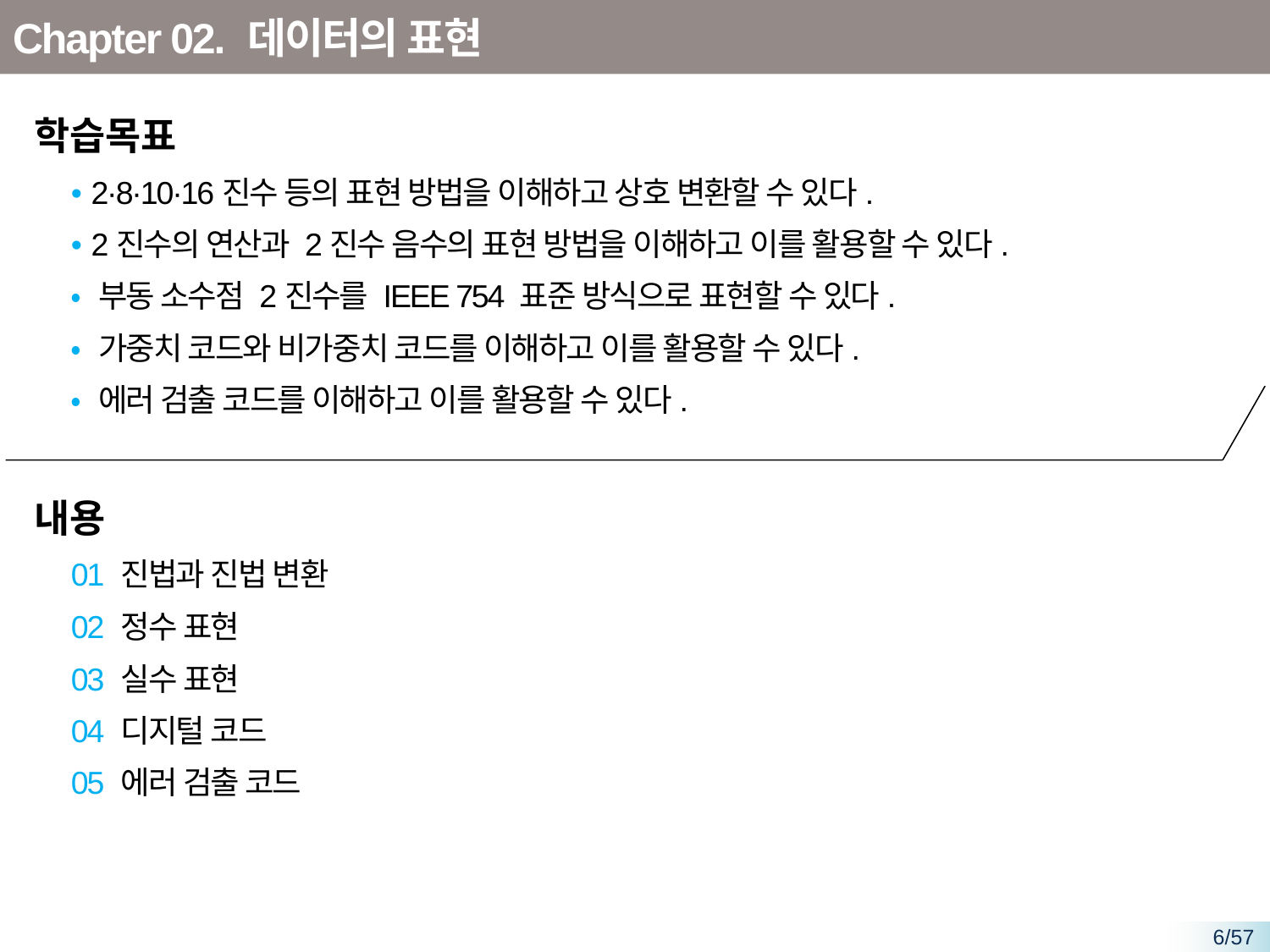

Chapter 02. 데이터의 표현
학습목표
• 2·8·10·16진수 등의 표현 방법을 이해하고 상호 변환할 수 있다.
• 2진수의 연산과 2진수 음수의 표현 방법을 이해하고 이를 활용할 수 있다.
• 부동 소수점 2진수를 IEEE 754 표준 방식으로 표현할 수 있다.
• 가중치 코드와 비가중치 코드를 이해하고 이를 활용할 수 있다.
• 에러 검출 코드를 이해하고 이를 활용할 수 있다.

내용
01 진법과 진법 변환
02 정수 표현
03 실수 표현
04 디지털 코드
05 에러 검출 코드